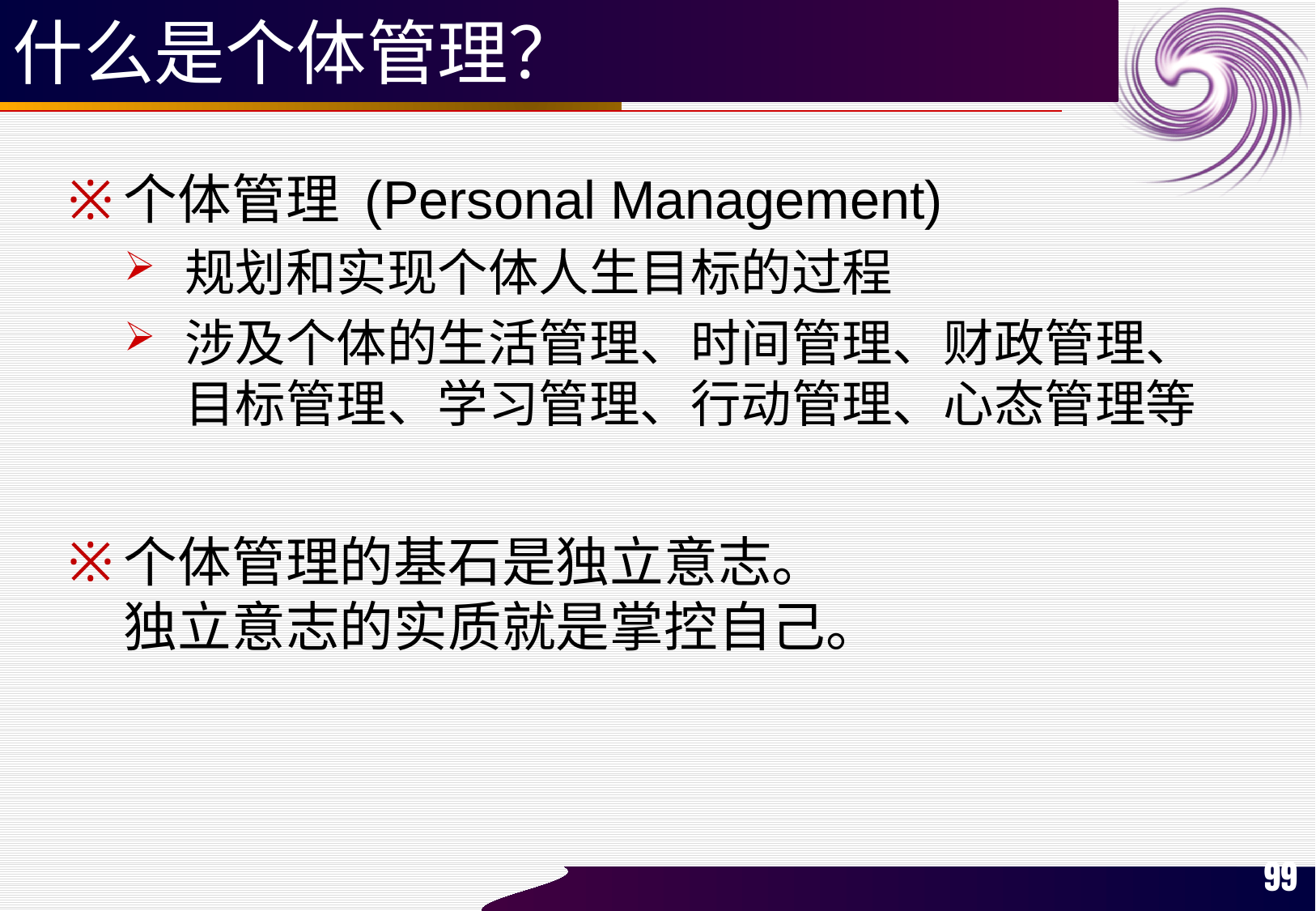

# 什么是个体管理？
个体管理 (Personal Management)
规划和实现个体人生目标的过程
涉及个体的生活管理、时间管理、财政管理、
目标管理、学习管理、行动管理、心态管理等

个体管理的基石是独立意志。
独立意志的实质就是掌控自己。
99